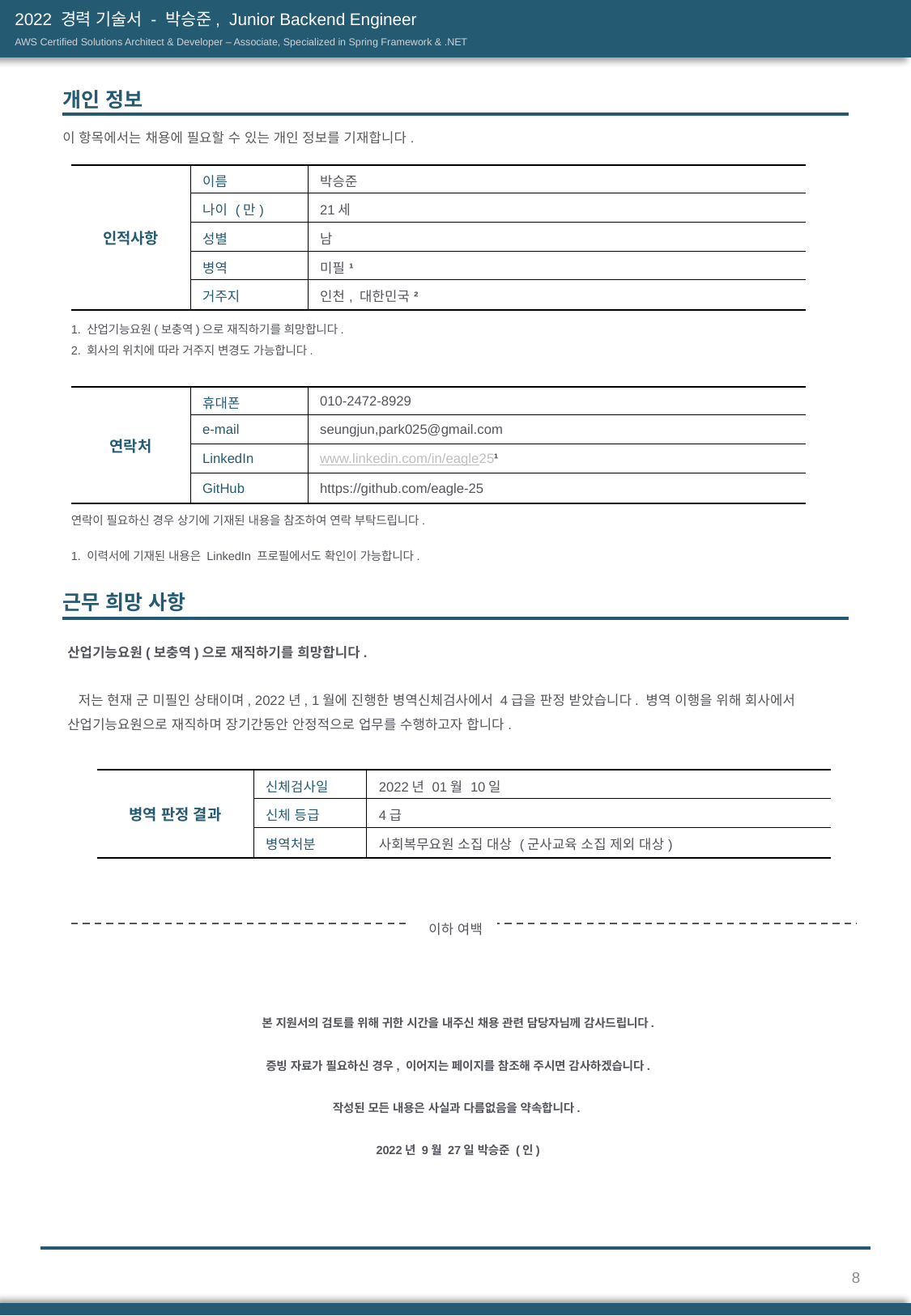

2022 경력 기술서 - 박승준,  Junior Backend Engineer
AWS Certified Solutions Architect & Developer – Associate, Specialized in Spring Framework & .NET
개인 정보
이 항목에서는 채용에 필요할 수 있는 개인 정보를 기재합니다.
| 인적사항 | 이름 | 박승준 |
| --- | --- | --- |
|  | 나이 (만) | 21세 |
|  | 성별 | 남 |
|  | 병역 | 미필¹ |
|  | 거주지 | 인천, 대한민국² |
1. 산업기능요원(보충역)으로 재직하기를 희망합니다.
2. 회사의 위치에 따라 거주지 변경도 가능합니다.
| 연락처 | 휴대폰 | 010-2472-8929 |
| --- | --- | --- |
|  | e-mail | seungjun,park025@gmail.com |
|  | LinkedIn | www.linkedin.com/in/eagle25¹ |
|  | GitHub | https://github.com/eagle-25 |
연락이 필요하신 경우 상기에 기재된 내용을 참조하여 연락 부탁드립니다.
1. 이력서에 기재된 내용은 LinkedIn 프로필에서도 확인이 가능합니다.
근무 희망 사항
산업기능요원(보충역)으로 재직하기를 희망합니다.

  저는 현재 군 미필인 상태이며, 2022년, 1월에 진행한 병역신체검사에서 4급을 판정 받았습니다. 병역 이행을 위해 회사에서 산업기능요원으로 재직하며 장기간동안 안정적으로 업무를 수행하고자 합니다.
| 병역 판정 결과 | 신체검사일 | 2022년 01월 10일 |
| --- | --- | --- |
|  | 신체 등급 | 4급 |
|  | 병역처분 | 사회복무요원 소집 대상 (군사교육 소집 제외 대상) |
   이하 여백
본 지원서의 검토를 위해 귀한 시간을 내주신 채용 관련 담당자님께 감사드립니다.

증빙 자료가 필요하신 경우, 이어지는 페이지를 참조해 주시면 감사하겠습니다.
작성된 모든 내용은 사실과 다름없음을 약속합니다.

2022년 9월 27일 박승준 (인)
8